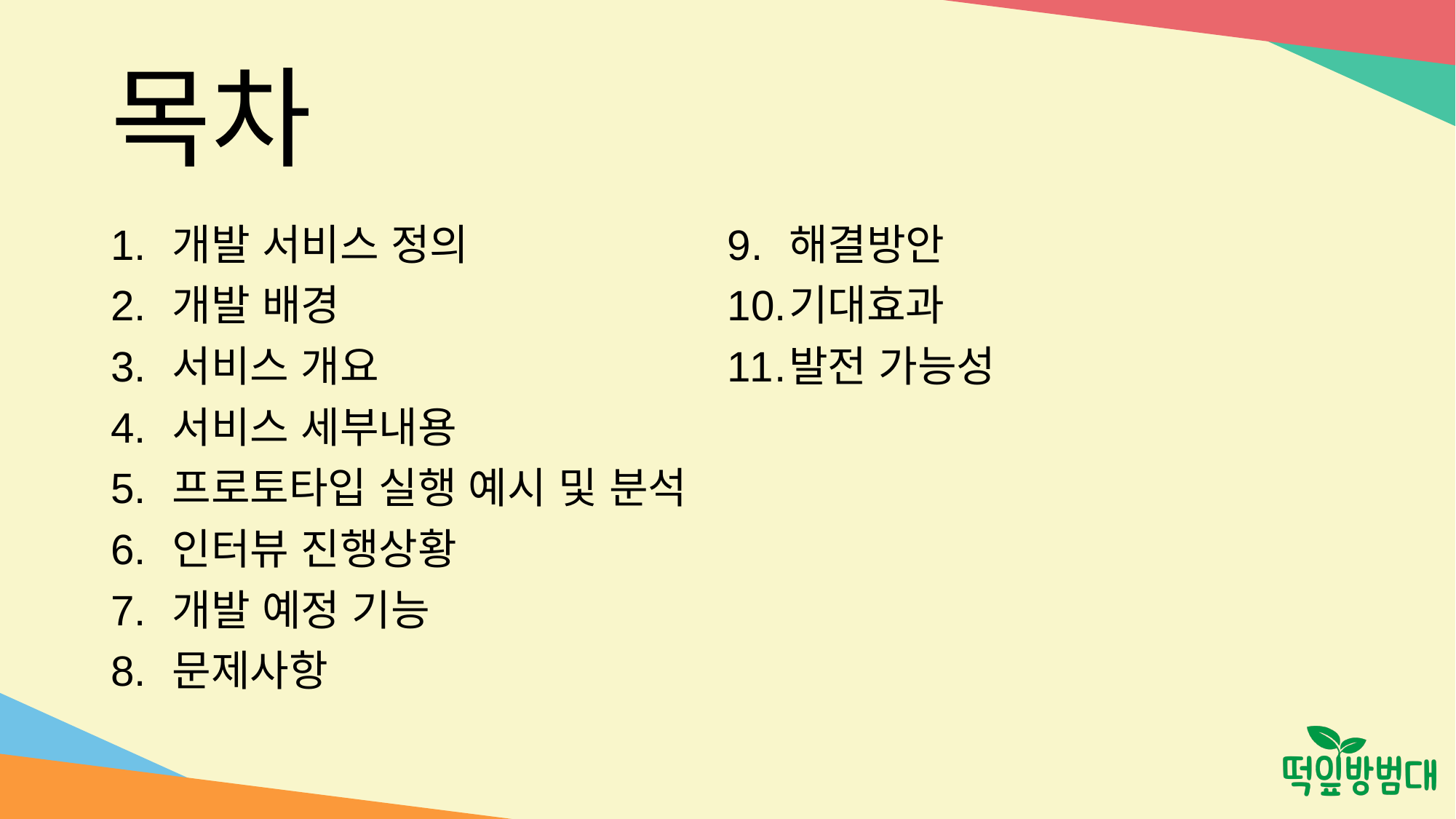

# 목차
개발 서비스 정의
개발 배경
서비스 개요
서비스 세부내용
프로토타입 실행 예시 및 분석
인터뷰 진행상황
개발 예정 기능
문제사항
해결방안
기대효과
발전 가능성